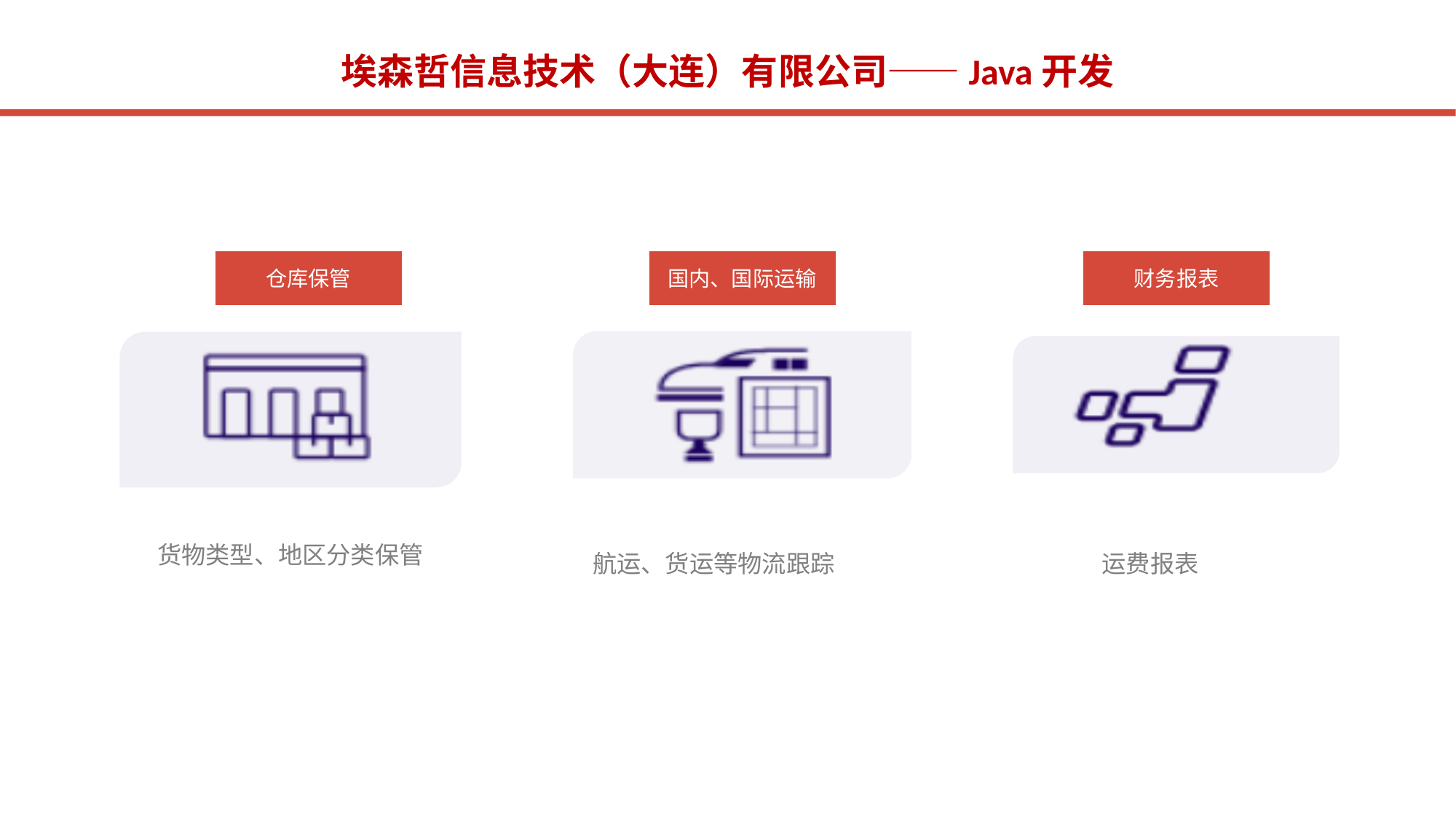

埃森哲信息技术（大连）有限公司——Java开发

仓库保管
国内、国际运输
财务报表

运费报表
航运、货运等物流跟踪
货物类型、地区分类保管